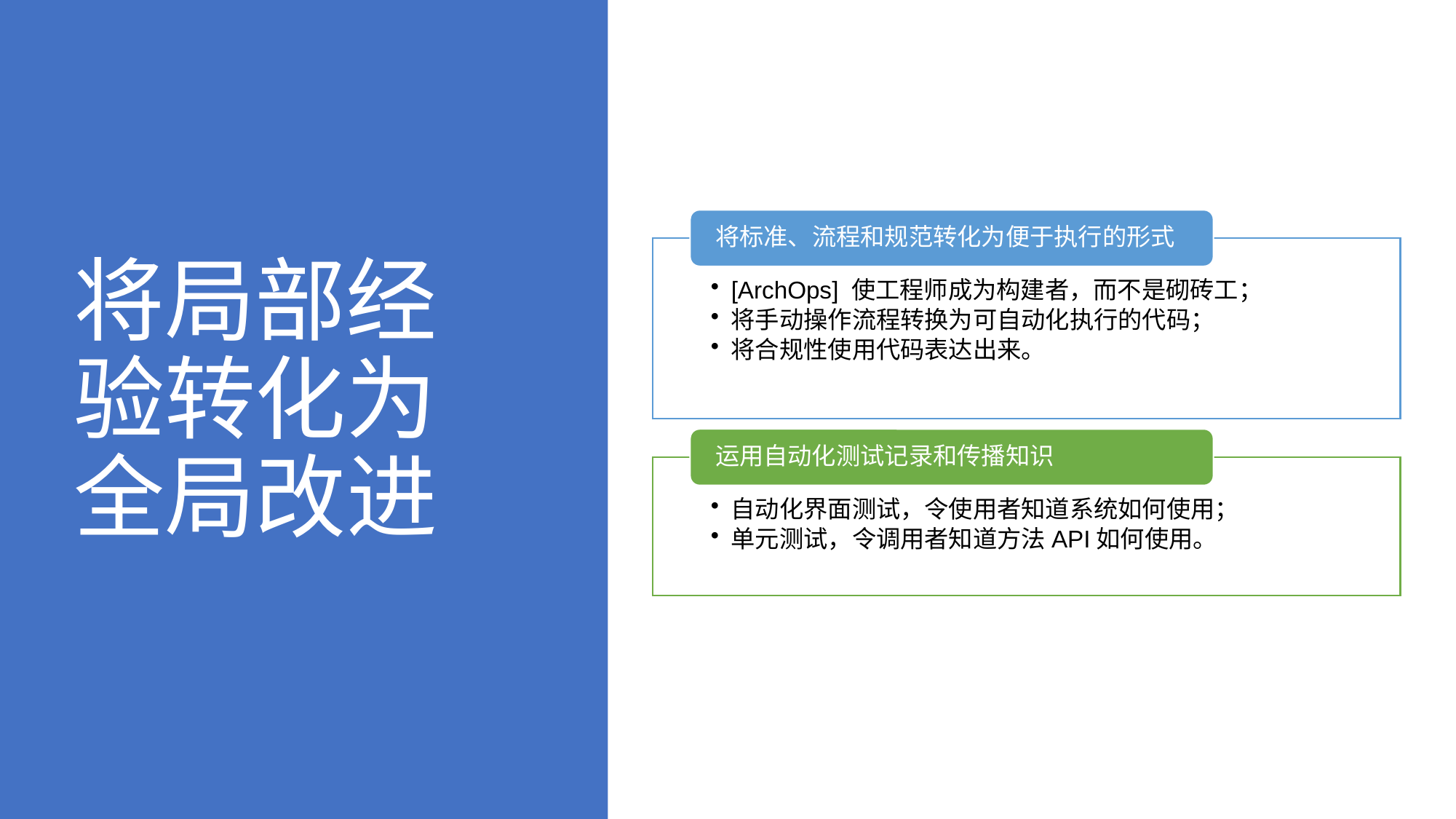

# 将局部经验转化为全局改进
[ArchOps] 使工程师成为构建者，而不是砌砖工；
将手动操作流程转换为可自动化执行的代码；
将合规性使用代码表达出来。
将标准、流程和规范转化为便于执行的形式
自动化界面测试，令使用者知道系统如何使用；
单元测试，令调用者知道方法API如何使用。
运用自动化测试记录和传播知识